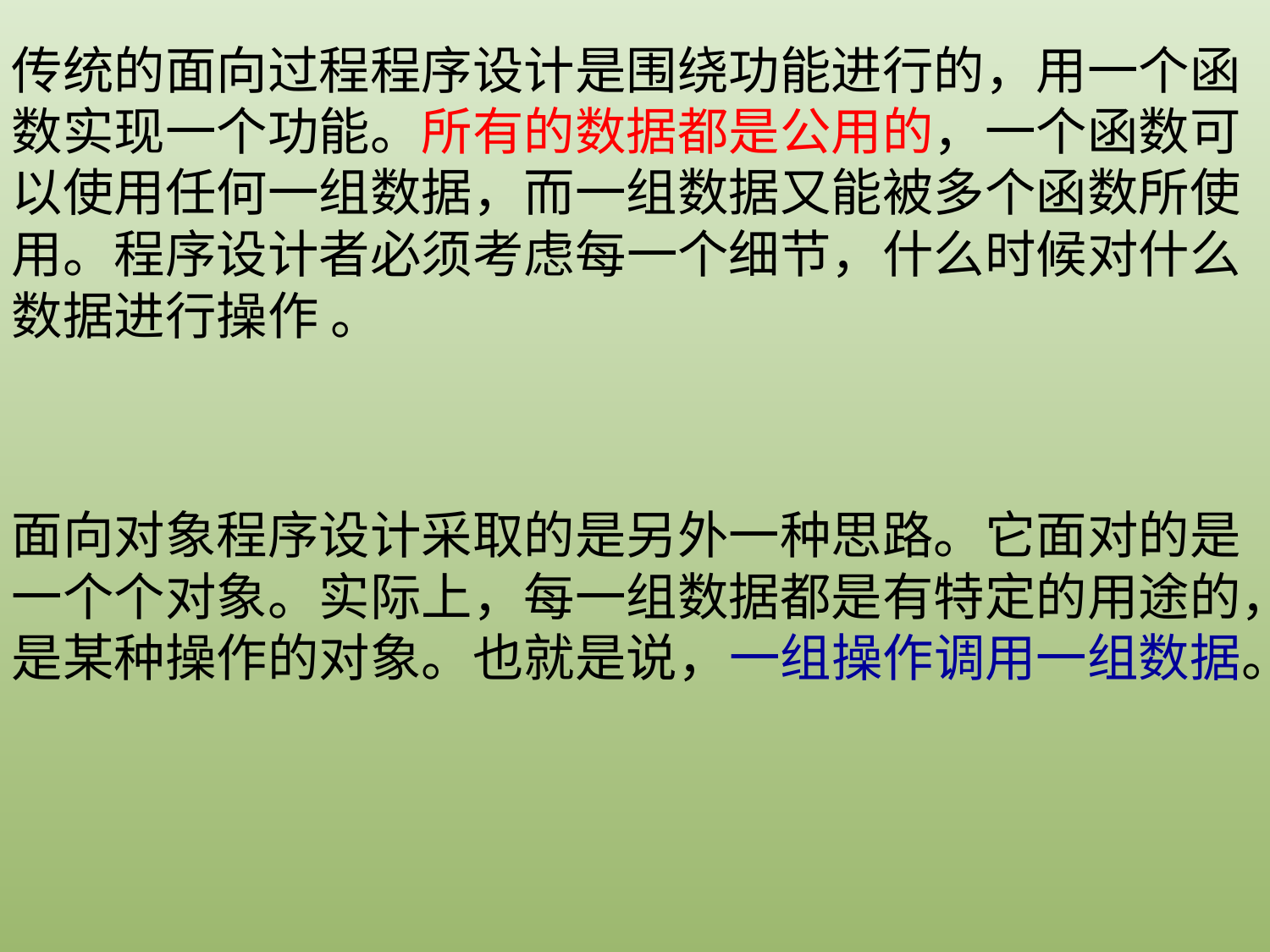

传统的面向过程程序设计是围绕功能进行的，用一个函数实现一个功能。所有的数据都是公用的，一个函数可以使用任何一组数据，而一组数据又能被多个函数所使用。程序设计者必须考虑每一个细节，什么时候对什么数据进行操作 。
面向对象程序设计采取的是另外一种思路。它面对的是一个个对象。实际上，每一组数据都是有特定的用途的，是某种操作的对象。也就是说，一组操作调用一组数据。
590